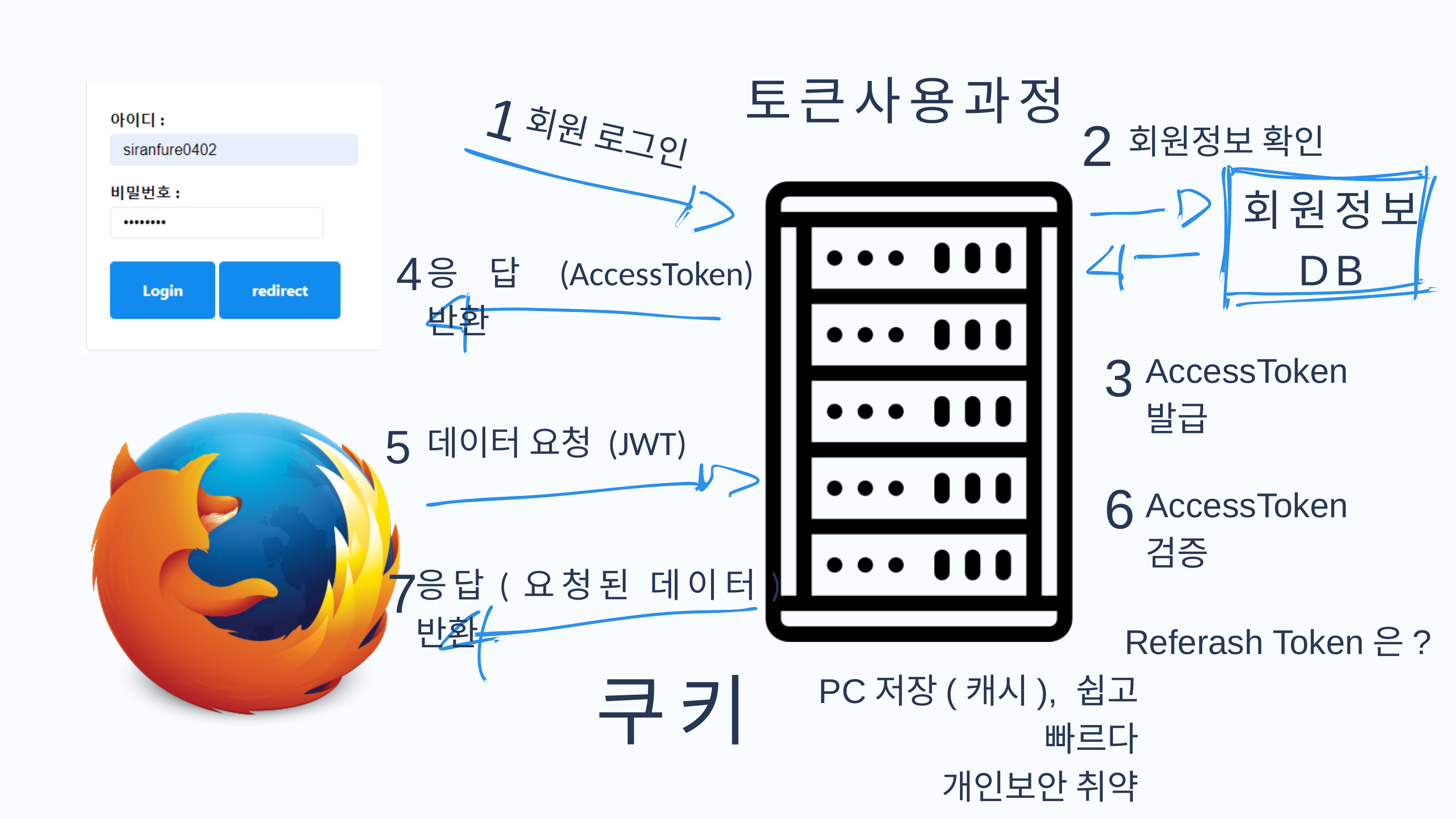

토큰사용과정
1

2
회원정보 확인
회원 로그인

회원정보
DB

4

응답(AccessToken)반환

3
AccessToken 발급
5

데이터 요청 (JWT)

6
AccessToken 검증

7
응답(요청된 데이터)반환

Referash Token은?
쿠키
PC저장(캐시), 쉽고 빠르다
개인보안 취약